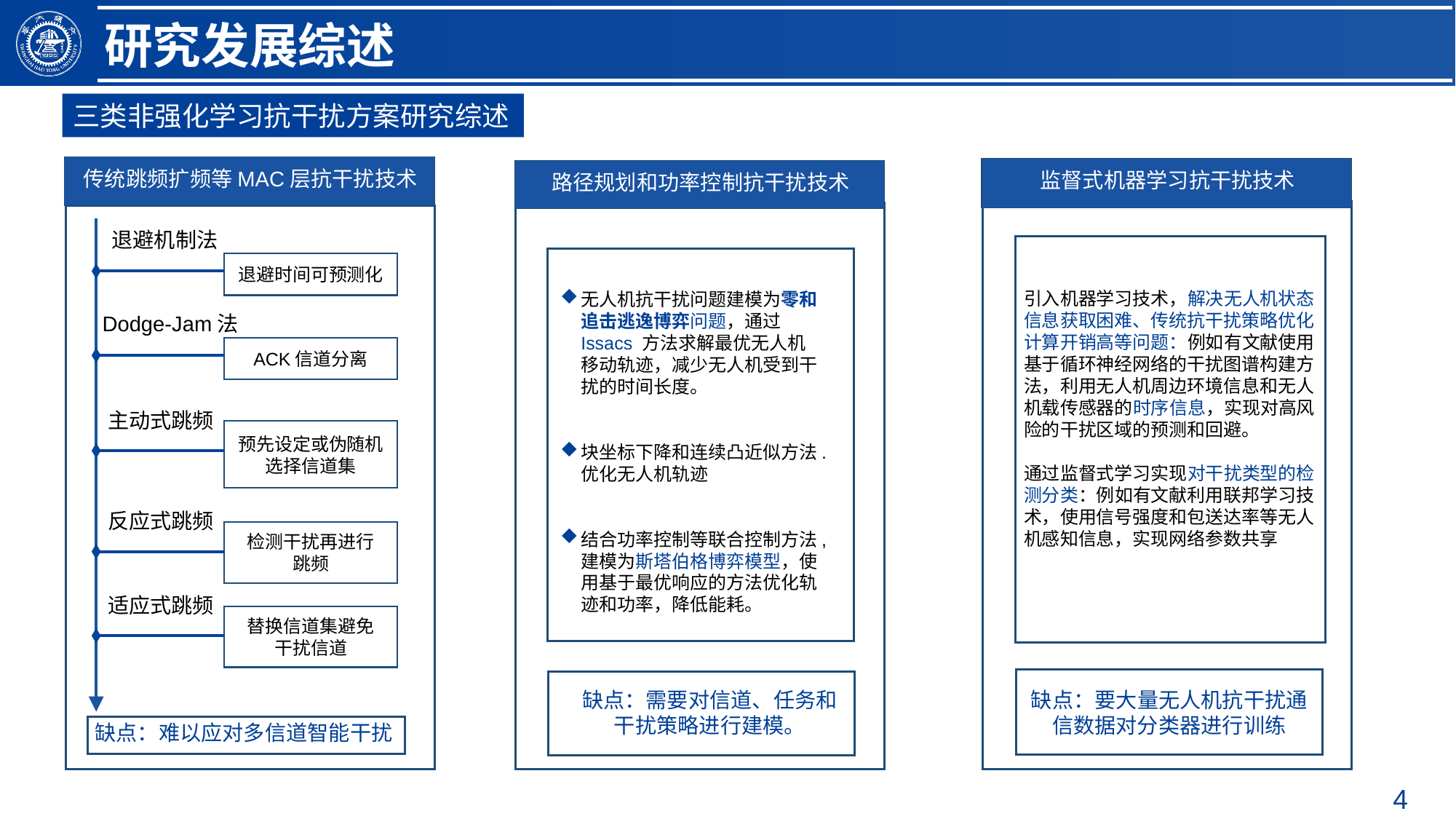

研究发展综述
三类非强化学习抗干扰方案研究综述

传统跳频扩频等MAC层抗干扰技术

监督式机器学习抗干扰技术

路径规划和功率控制抗干扰技术

退避机制法
退避时间可预测化
Dodge-Jam法
ACK信道分离
主动式跳频
预先设定或伪随机选择信道集
反应式跳频
检测干扰再进行
跳频
适应式跳频
替换信道集避免
干扰信道

引入机器学习技术，解决无人机状态信息获取困难、传统抗干扰策略优化计算开销高等问题：例如有文献使用基于循环神经网络的干扰图谱构建方法，利用无人机周边环境信息和无人机载传感器的时序信息，实现对高风险的干扰区域的预测和回避。

通过监督式学习实现对干扰类型的检测分类：例如有文献利用联邦学习技术，使用信号强度和包送达率等无人机感知信息，实现网络参数共享

无人机抗干扰问题建模为零和追击逃逸博弈问题，通过Issacs 方法求解最优无人机移动轨迹，减少无人机受到干扰的时间长度。

块坐标下降和连续凸近似方法.优化无人机轨迹

结合功率控制等联合控制方法,建模为斯塔伯格博弈模型，使用基于最优响应的方法优化轨迹和功率，降低能耗。

缺点：要大量无人机抗干扰通信数据对分类器进行训练

缺点：需要对信道、任务和干扰策略进行建模。

缺点：难以应对多信道智能干扰

4